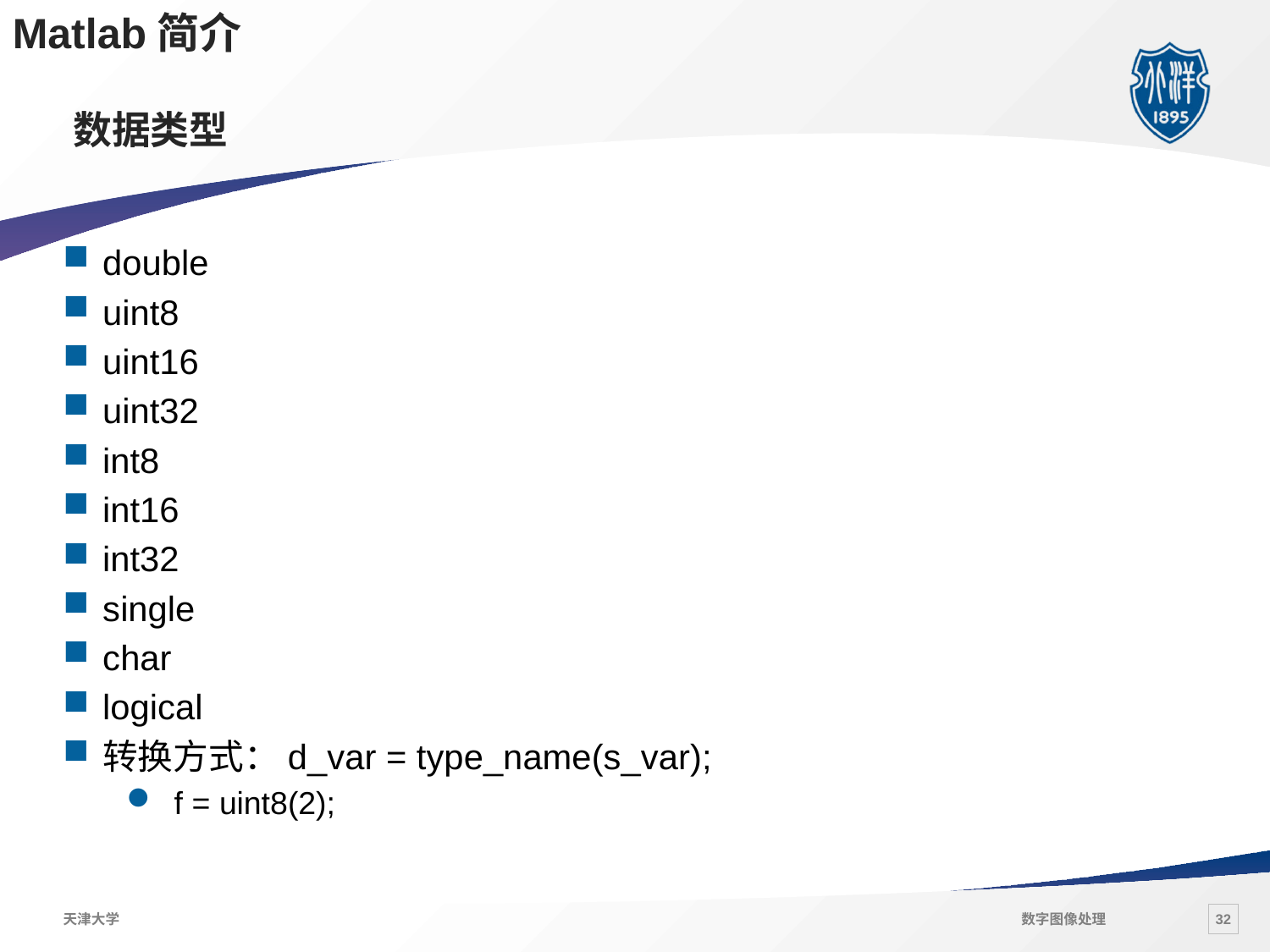

Matlab简介

# 数据类型
double
uint8
uint16
uint32
int8
int16
int32
single
char
logical
转换方式：d_var = type_name(s_var);
f = uint8(2);